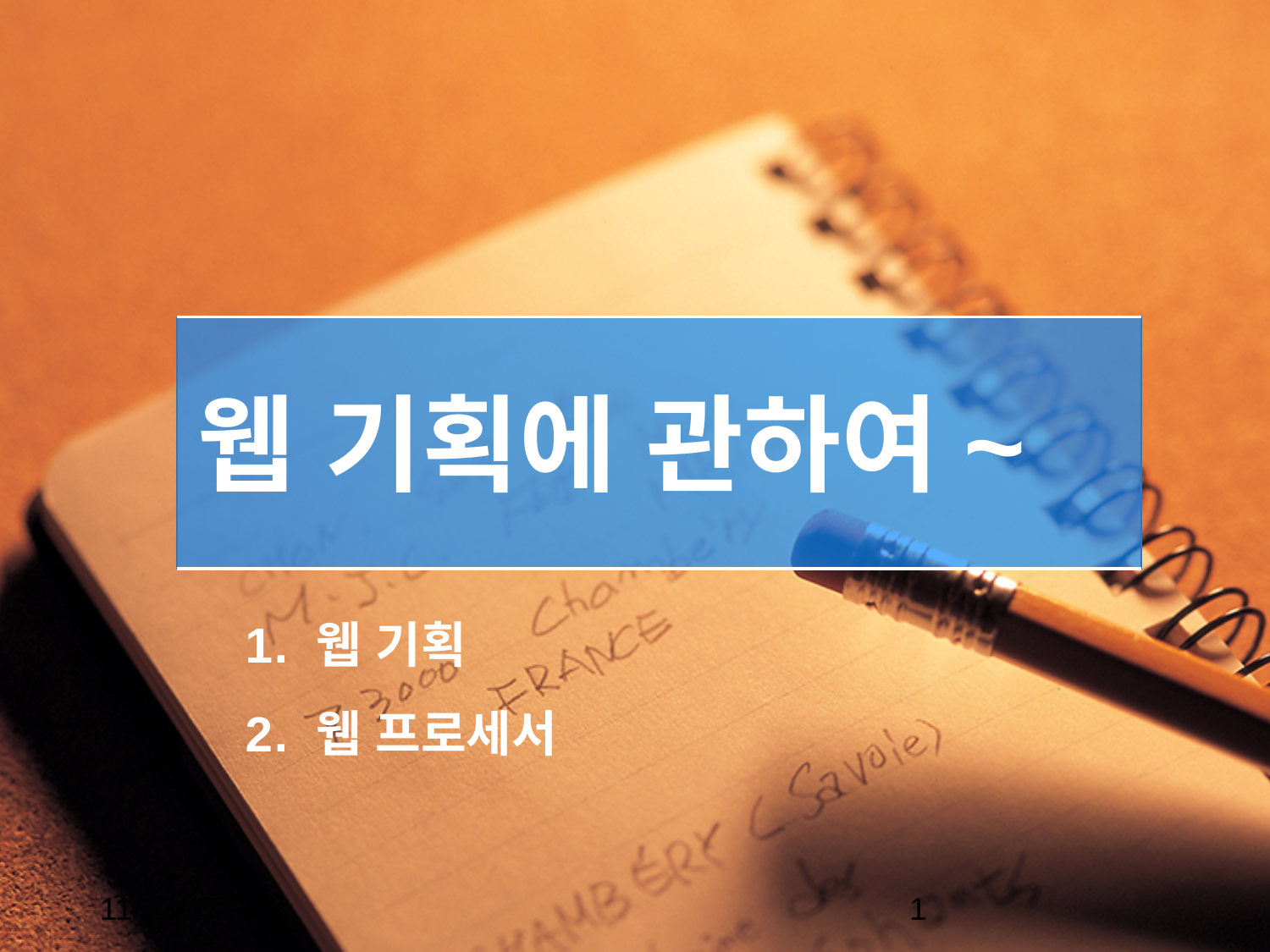

웹 기획에 관하여~
웹 기획
웹 프로세서
11/13/17
1